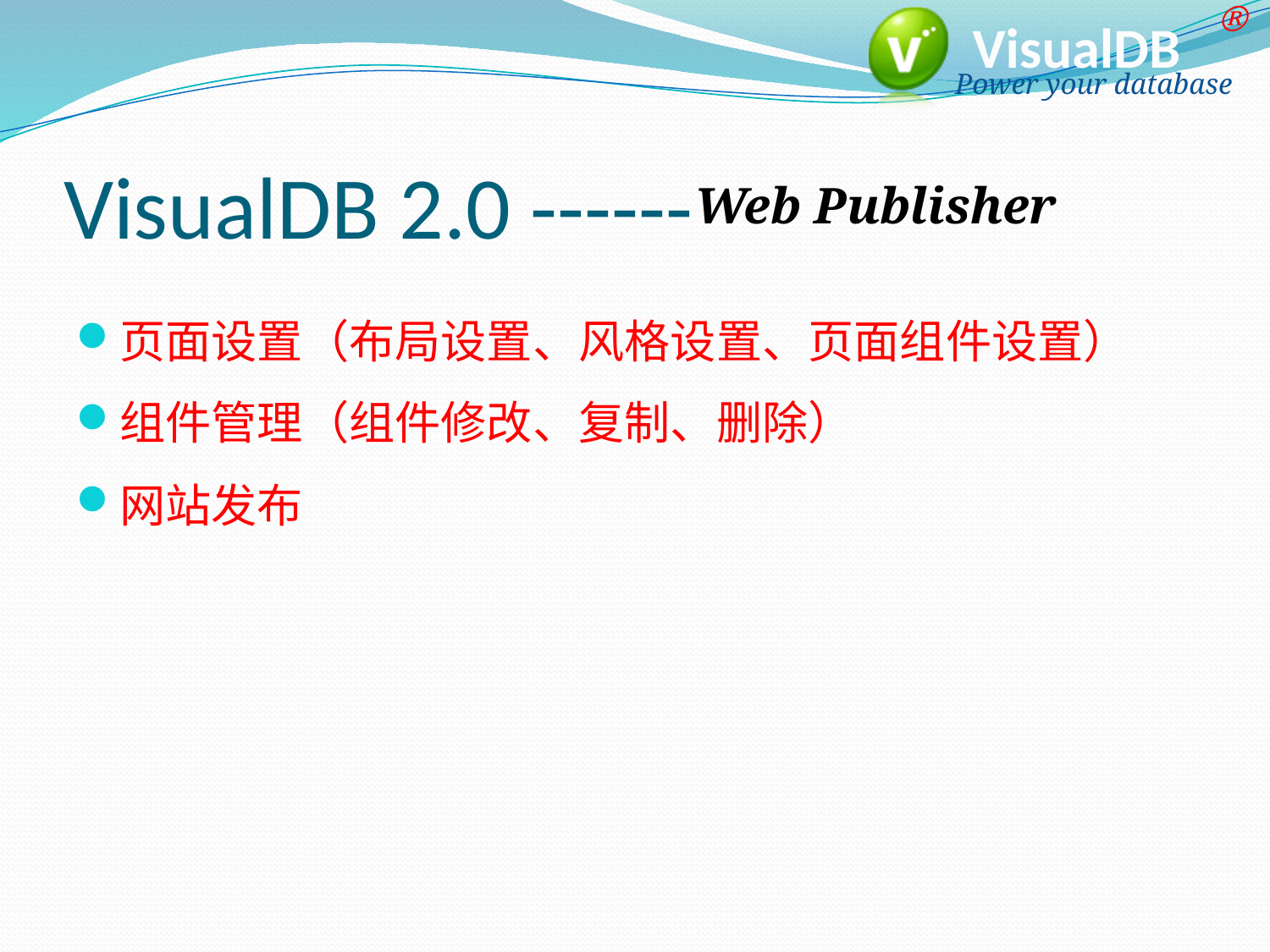

# VisualDB 2.0 ------
 Web Publisher
页面设置（布局设置、风格设置、页面组件设置）

组件管理（组件修改、复制、删除）

网站发布